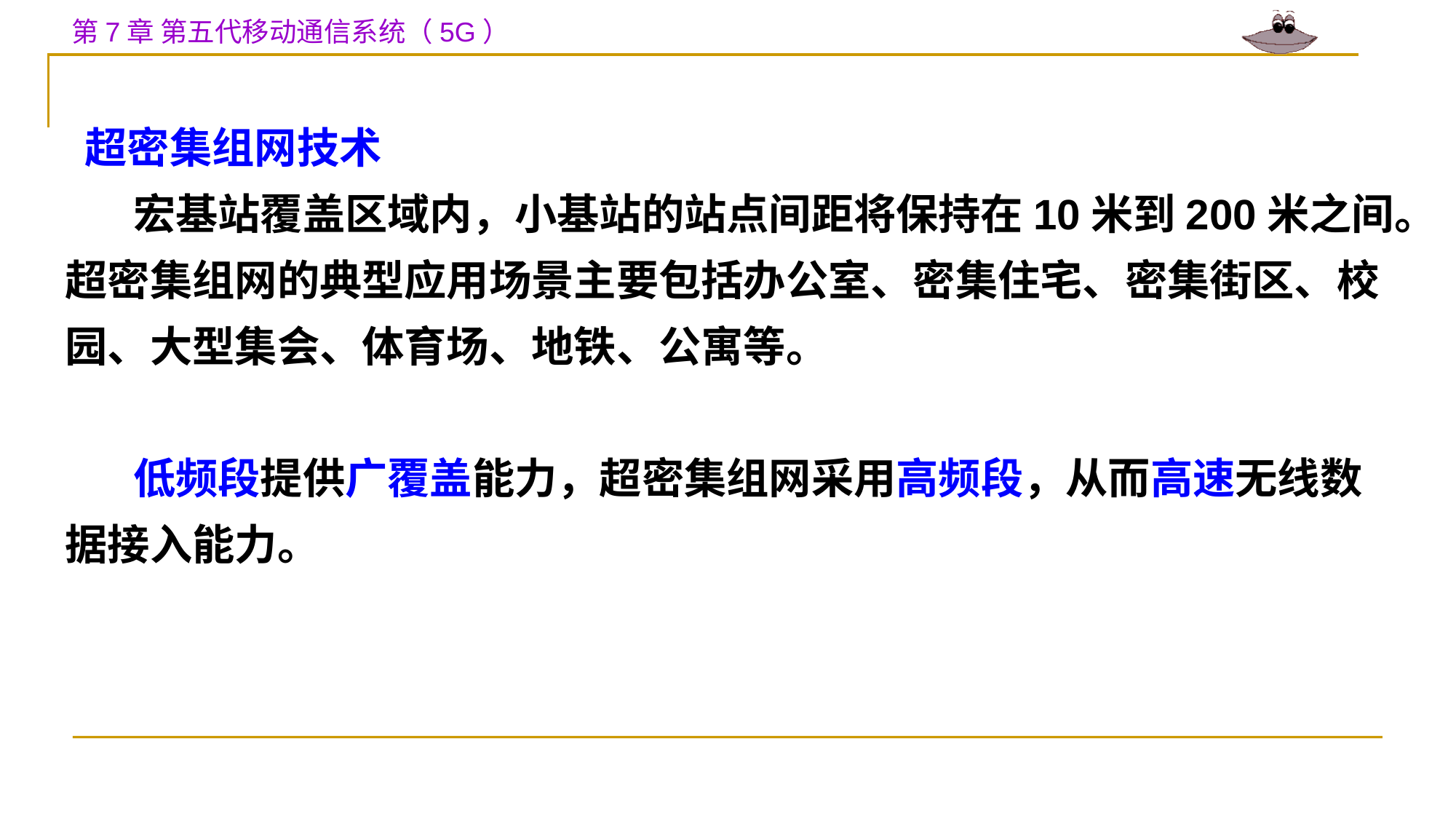

超密集组网技术
      宏基站覆盖区域内，小基站的站点间距将保持在10米到200米之间。
超密集组网的典型应用场景主要包括办公室、密集住宅、密集街区、校园、大型集会、体育场、地铁、公寓等。

      低频段提供广覆盖能力，超密集组网采用高频段，从而高速无线数据接入能力。